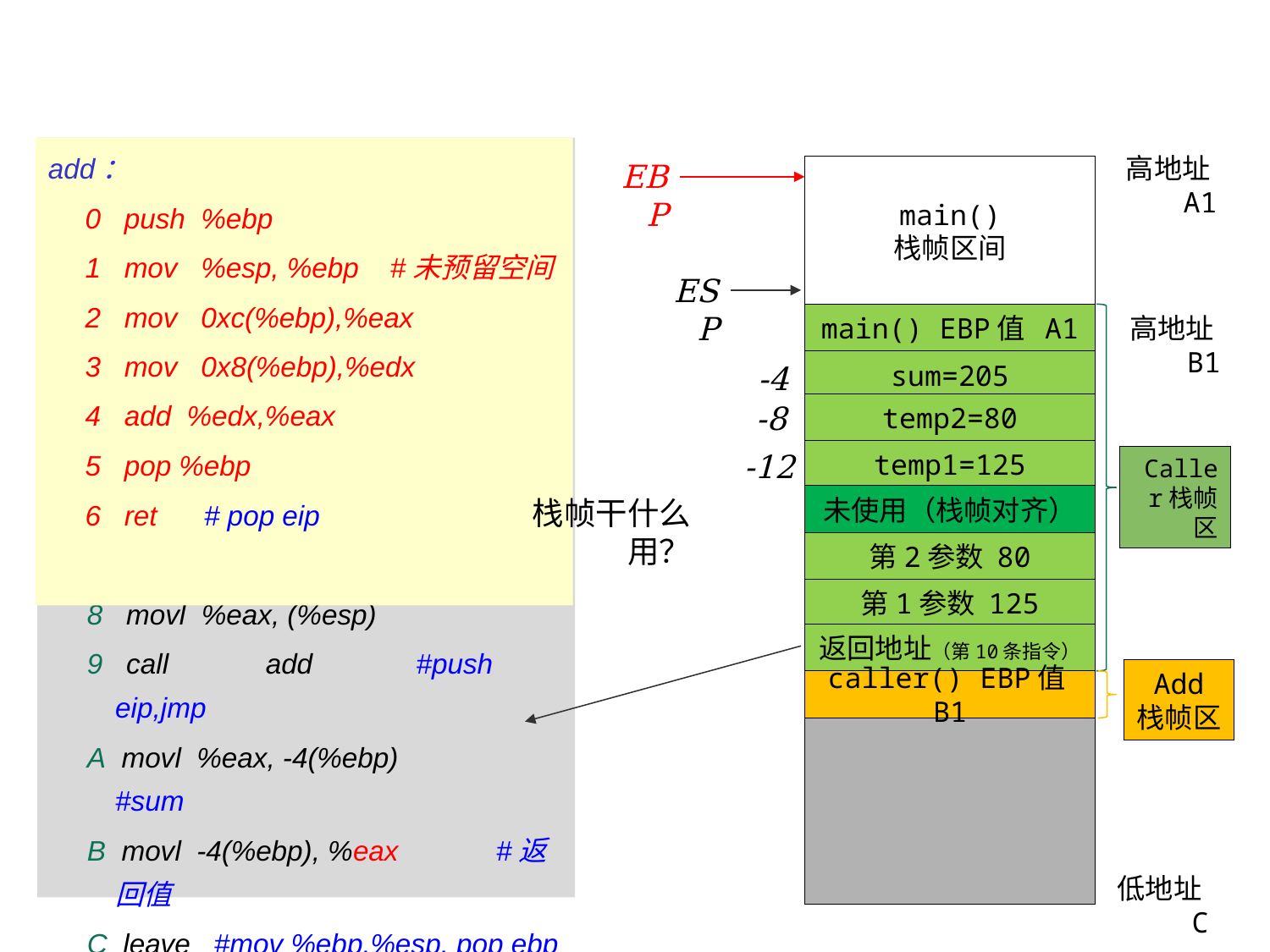

# 栈帧结构动态过程
add：
0   push  %ebp
1   mov   %esp, %ebp    #未预留空间
2   mov   0xc(%ebp),%eax
3   mov   0x8(%ebp),%edx
4   add  %edx,%eax
5   pop %ebp
6   ret      # pop eip

caller：
0   pushl  %ebp
1   movl   %esp, %ebp
2   subl    $24, %esp
3   movl   $125, -12(%ebp)
4   movl   $80, -8(%ebp)
5   movl  -8(%ebp), %eax
6   movl  %eax, 4(%esp)
7   movl  -12(%ebp), %eax
8   movl  %eax, (%esp)
9   call	   add	      #push eip,jmp
A  movl  %eax, -4(%ebp) 	#sum
B  movl  -4(%ebp), %eax	#返回值
C  leave   #mov %ebp,%esp, pop ebp
D  ret      # pop eip
高地址A1
EBP
main()
栈帧区间
ESP

Caller栈帧区
main() EBP值  A1
高地址B1
…
sum=205
-4
-8
temp2=80
temp1=125
-12
未使用（栈帧对齐）
栈帧干什么用？
第2参数 80
第1参数 125
返回地址（第10条指令）
Add
栈帧区

caller() EBP值  B1
低地址C